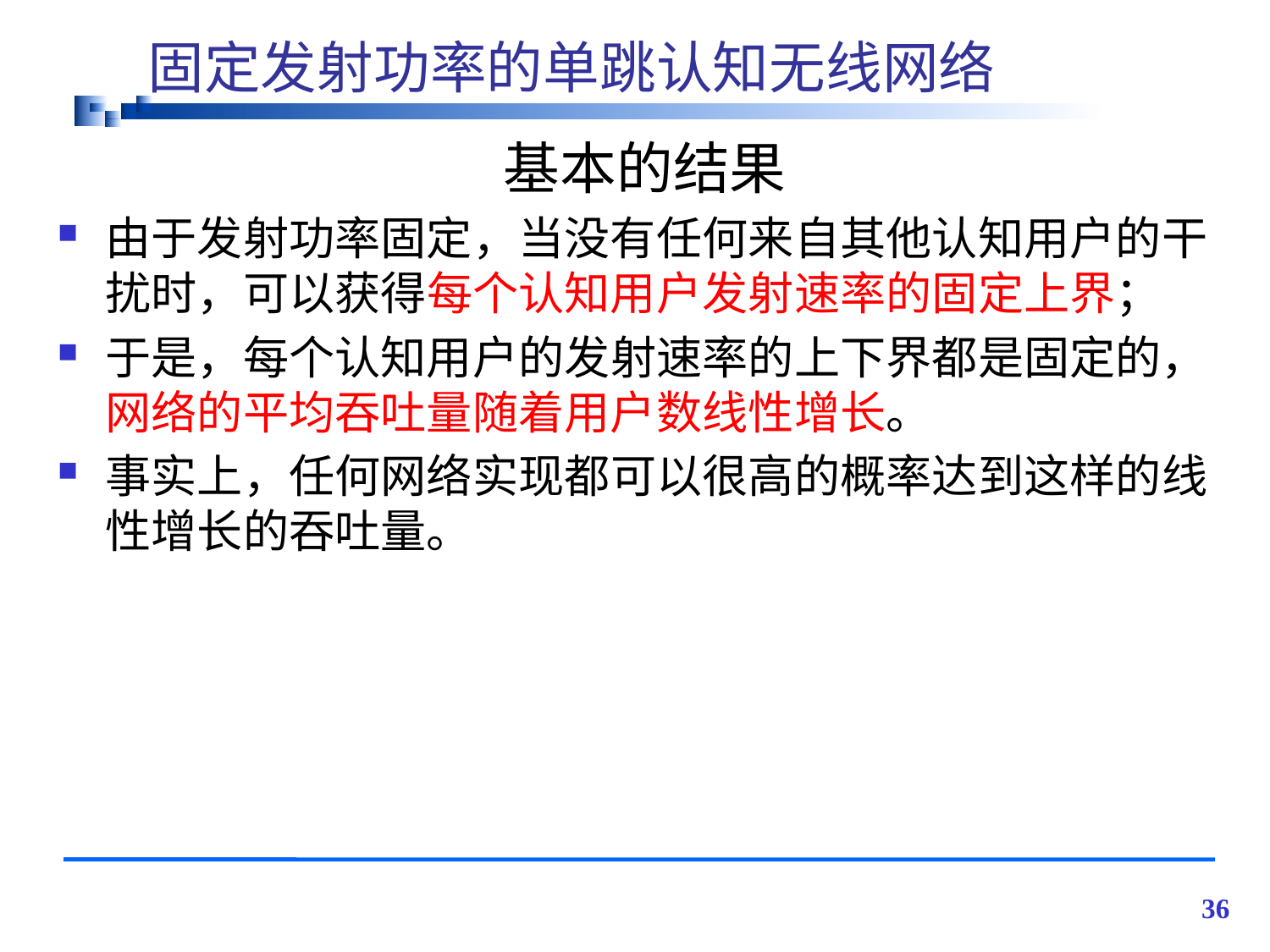

# 固定发射功率的单跳认知无线网络
基本的结果
由于发射功率固定，当没有任何来自其他认知用户的干扰时，可以获得每个认知用户发射速率的固定上界；
于是，每个认知用户的发射速率的上下界都是固定的，网络的平均吞吐量随着用户数线性增长。
事实上，任何网络实现都可以很高的概率达到这样的线性增长的吞吐量。
36